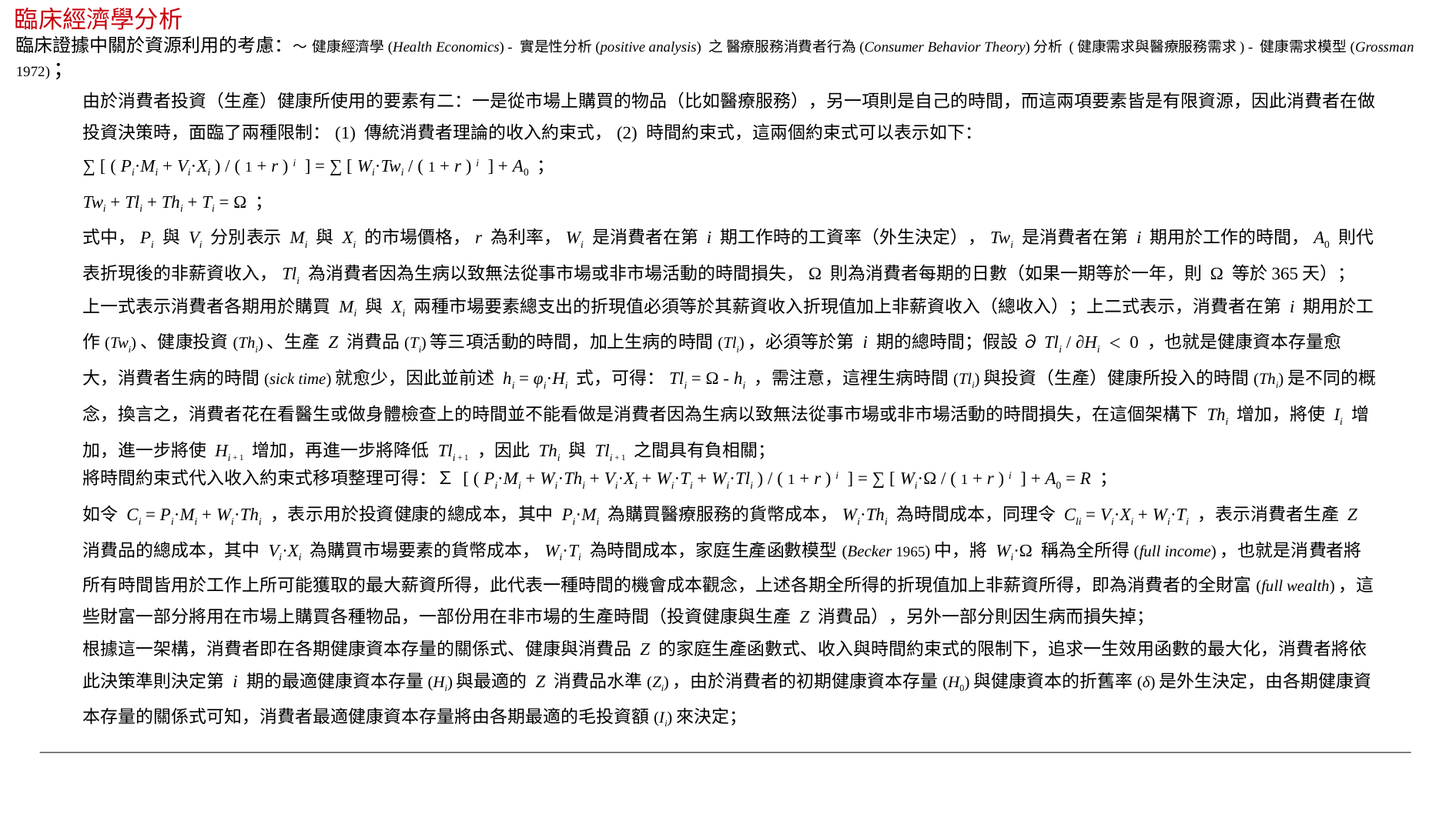

臨床經濟學分析
臨床證據中關於資源利用的考慮：～ 健康經濟學(Health Economics) - 實是性分析(positive analysis) 之 醫療服務消費者行為(Consumer Behavior Theory)分析 (健康需求與醫療服務需求) - 健康需求模型(Grossman 1972)；
由於消費者投資（生產）健康所使用的要素有二：一是從市場上購買的物品（比如醫療服務），另一項則是自己的時間，而這兩項要素皆是有限資源，因此消費者在做投資決策時，面臨了兩種限制：(1) 傳統消費者理論的收入約束式，(2) 時間約束式，這兩個約束式可以表示如下：
∑ [ ( Pi·Mi + Vi·Xi ) / ( 1 + r ) i  ] = ∑ [ Wi·Twi / ( 1 + r ) i  ] + A0 ；
Twi + Tli + Thi + Ti = Ω ；
式中，Pi 與 Vi 分別表示 Mi 與 Xi 的市場價格，r 為利率，Wi 是消費者在第 i 期工作時的工資率（外生決定），Twi 是消費者在第 i 期用於工作的時間，A0 則代表折現後的非薪資收入，Tli 為消費者因為生病以致無法從事市場或非市場活動的時間損失，Ω 則為消費者每期的日數（如果一期等於一年，則 Ω 等於365天）；
上一式表示消費者各期用於購買 Mi 與 Xi 兩種市場要素總支出的折現值必須等於其薪資收入折現值加上非薪資收入（總收入）；上二式表示，消費者在第 i 期用於工作(Twi)、健康投資(Thi)、生產 Z 消費品(Ti)等三項活動的時間，加上生病的時間(Tli)，必須等於第 i 期的總時間；假設 ∂Tli / ∂Hi ＜ 0 ，也就是健康資本存量愈大，消費者生病的時間(sick time)就愈少，因此並前述 hi = φi·Hi 式，可得：Tli = Ω - hi ，需注意，這裡生病時間(Tli)與投資（生產）健康所投入的時間(Thi)是不同的概念，換言之，消費者花在看醫生或做身體檢查上的時間並不能看做是消費者因為生病以致無法從事市場或非市場活動的時間損失，在這個架構下 Thi 增加，將使 Ii 增加，進一步將使 Hi + 1 增加，再進一步將降低 Tli + 1 ，因此 Thi 與 Tli + 1 之間具有負相關；
將時間約束式代入收入約束式移項整理可得：∑ [ ( Pi·Mi + Wi·Thi + Vi·Xi + Wi·Ti + Wi·Tli ) / ( 1 + r ) i  ] = ∑ [ Wi·Ω / ( 1 + r ) i  ] + A0 = R ；
如令 Ci = Pi·Mi + Wi·Thi ，表示用於投資健康的總成本，其中 Pi·Mi 為購買醫療服務的貨幣成本，Wi·Thi 為時間成本，同理令 Cli = Vi·Xi + Wi·Ti ，表示消費者生產 Z 消費品的總成本，其中 Vi·Xi 為購買市場要素的貨幣成本，Wi·Ti 為時間成本，家庭生產函數模型(Becker 1965)中，將 Wi·Ω 稱為全所得(full income)，也就是消費者將所有時間皆用於工作上所可能獲取的最大薪資所得，此代表一種時間的機會成本觀念，上述各期全所得的折現值加上非薪資所得，即為消費者的全財富(full wealth)，這些財富一部分將用在市場上購買各種物品，一部份用在非市場的生產時間（投資健康與生產 Z 消費品），另外一部分則因生病而損失掉；
根據這一架構，消費者即在各期健康資本存量的關係式、健康與消費品 Z 的家庭生產函數式、收入與時間約束式的限制下，追求一生效用函數的最大化，消費者將依此決策準則決定第 i 期的最適健康資本存量(Hi)與最適的 Z 消費品水準(Zi)，由於消費者的初期健康資本存量(H0)與健康資本的折舊率(δ)是外生決定，由各期健康資本存量的關係式可知，消費者最適健康資本存量將由各期最適的毛投資額(Ii)來決定；